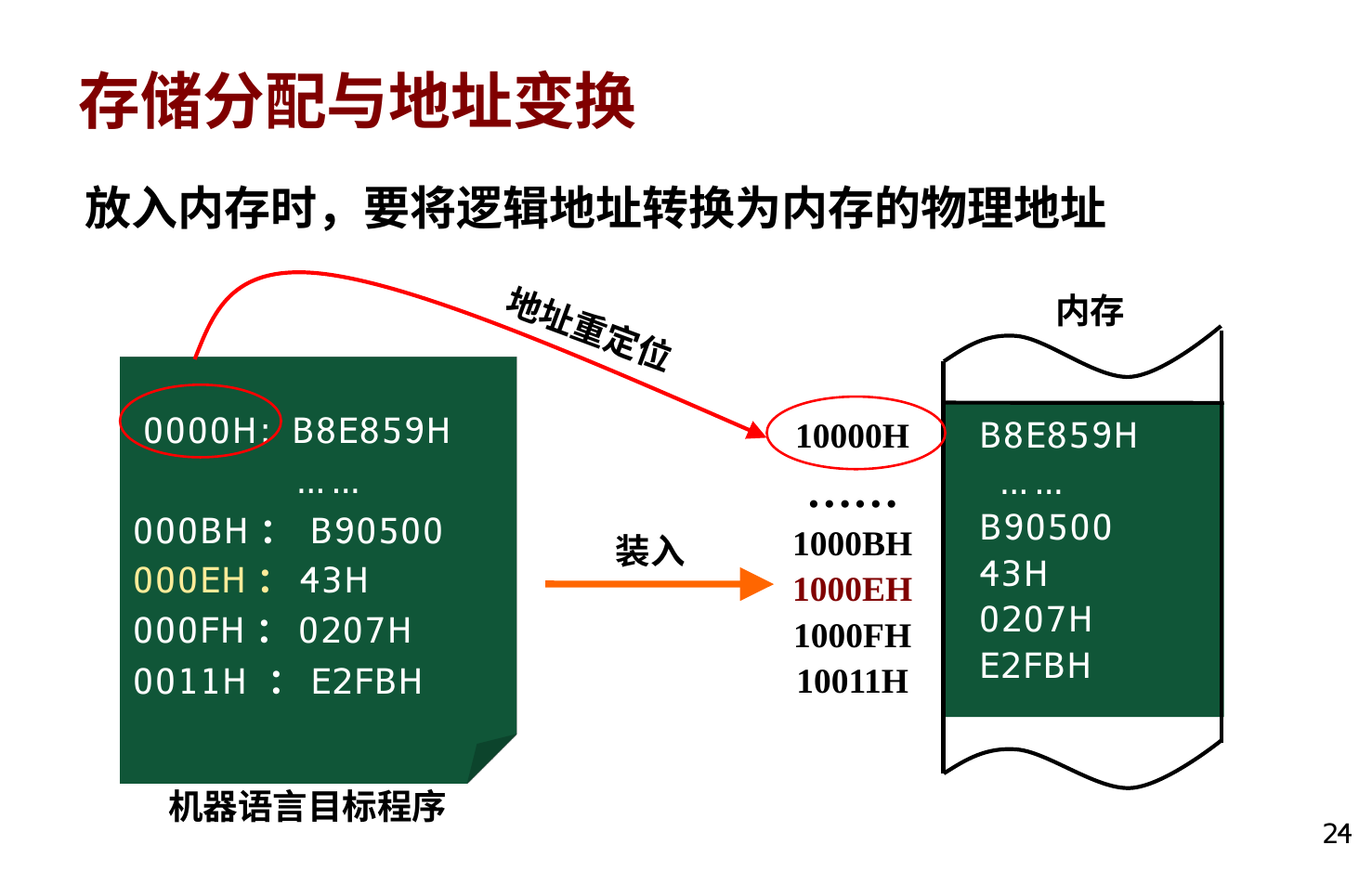

# 存储分配与地址变换
放入内存时，要将逻辑地址转换为内存的物理地址

内存

10000H
……
1000BH
1000EH
1000FH
10011H
  B8E859H
    ……
  B90500
  43H
  0207H
  E2FBH

地址重定位
 0000H:  B8E859H
                ……
000BH： B90500
000EH：43H
000FH：0207H
0011H ：E2FBH
机器语言目标程序

装入
24